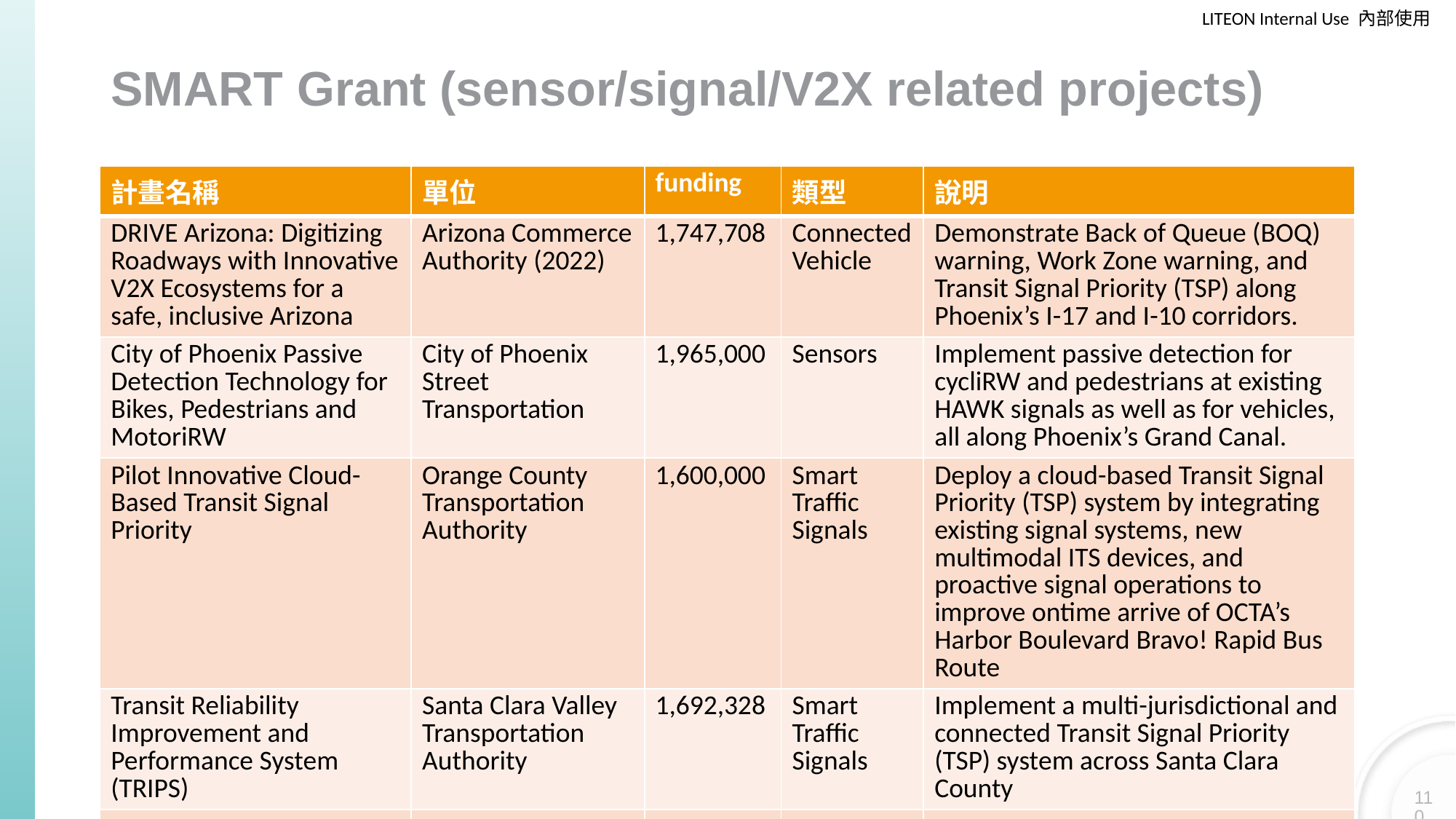

# SMART Grant (sensor/signal/V2X related projects)
| 計畫名稱 | 單位 | funding | 類型 | 說明 |
| --- | --- | --- | --- | --- |
| DRIVE Arizona: Digitizing Roadways with Innovative V2X Ecosystems for a safe, inclusive Arizona | Arizona Commerce Authority (2022) | 1,747,708 | Connected Vehicle | Demonstrate Back of Queue (BOQ) warning, Work Zone warning, and Transit Signal Priority (TSP) along Phoenix’s I-17 and I-10 corridors. |
| City of Phoenix Passive Detection Technology for Bikes, Pedestrians and MotoriRW | City of Phoenix Street Transportation | 1,965,000 | Sensors | Implement passive detection for cycliRW and pedestrians at existing HAWK signals as well as for vehicles, all along Phoenix’s Grand Canal. |
| Pilot Innovative Cloud-Based Transit Signal Priority | Orange County Transportation Authority | 1,600,000 | Smart Traffic Signals | Deploy a cloud-based Transit Signal Priority (TSP) system by integrating existing signal systems, new multimodal ITS devices, and proactive signal operations to improve ontime arrive of OCTA’s Harbor Boulevard Bravo! Rapid Bus Route |
| Transit Reliability Improvement and Performance System (TRIPS) | Santa Clara Valley Transportation Authority | 1,692,328 | Smart Traffic Signals | Implement a multi-jurisdictional and connected Transit Signal Priority (TSP) system across Santa Clara County |
|  |  |  |  |  |
|  |  |  |  |  |
|  |  |  |  |  |
|  |  |  |  |  |
|  |  |  |  |  |
|  |  |  |  |  |
110